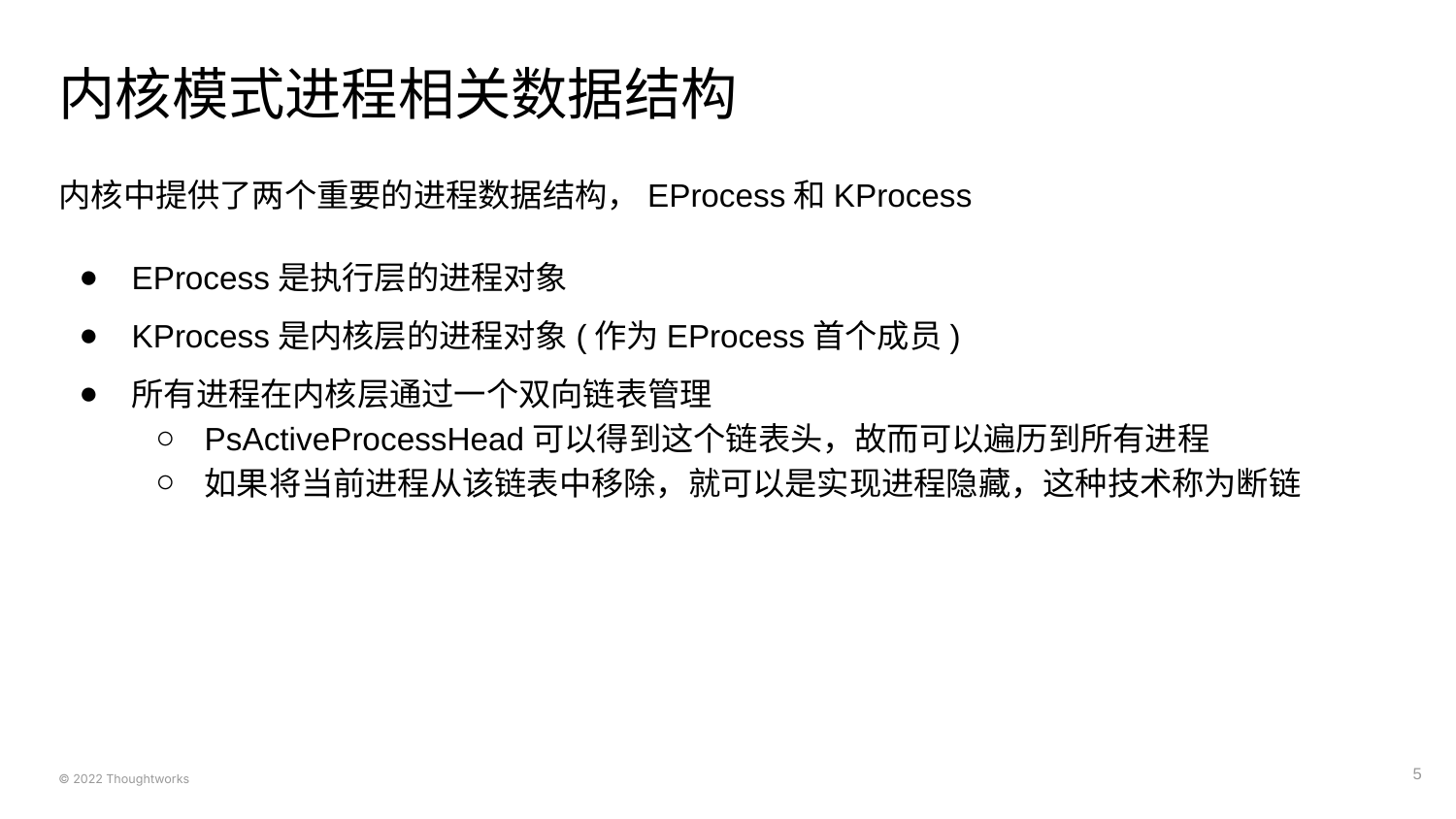

# 内核模式进程相关数据结构

内核中提供了两个重要的进程数据结构，EProcess和KProcess
EProcess是执行层的进程对象
KProcess是内核层的进程对象(作为EProcess首个成员)
所有进程在内核层通过一个双向链表管理
PsActiveProcessHead可以得到这个链表头，故而可以遍历到所有进程
如果将当前进程从该链表中移除，就可以是实现进程隐藏，这种技术称为断链

5